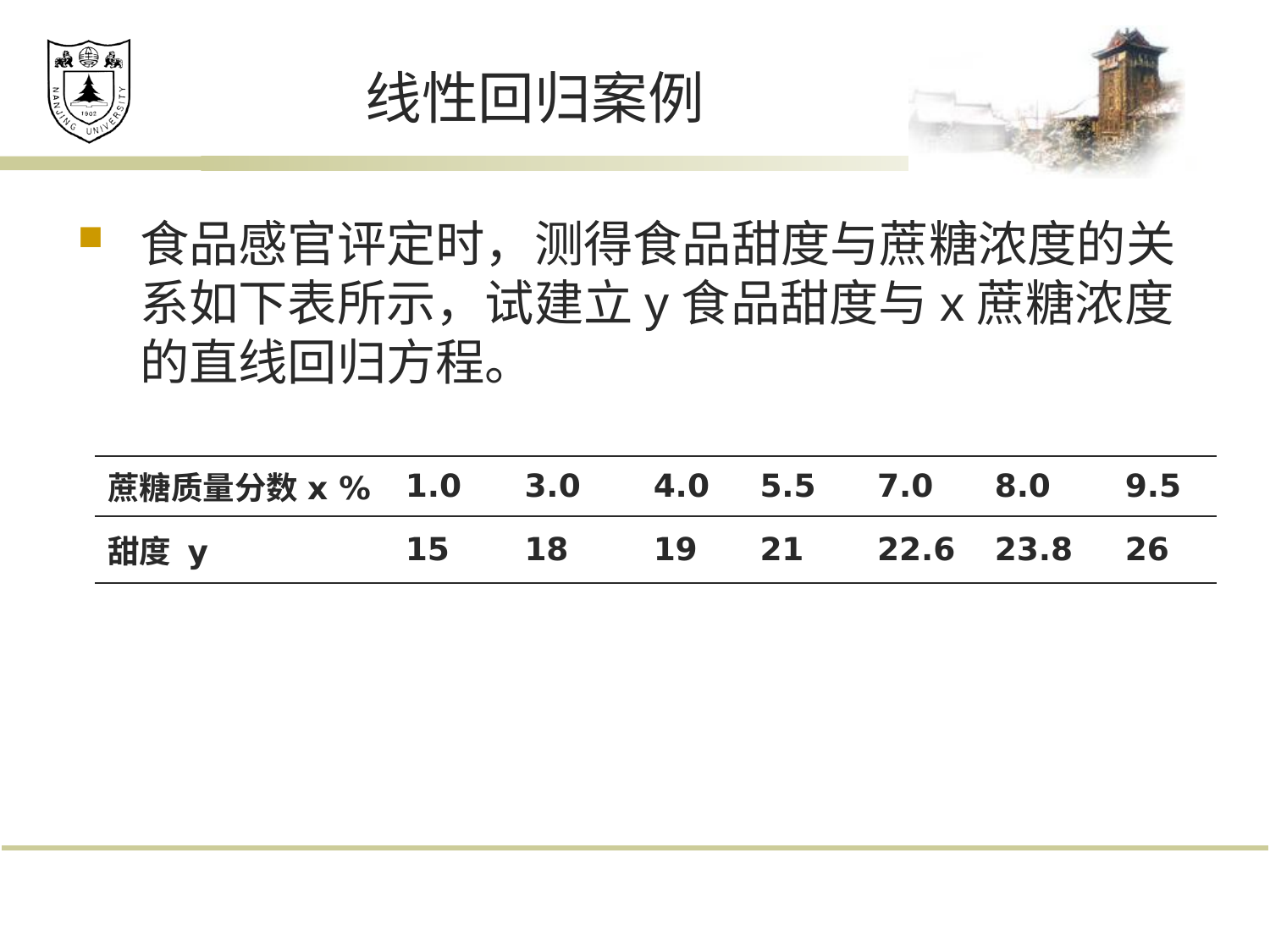

# 线性回归案例
食品感官评定时，测得食品甜度与蔗糖浓度的关系如下表所示，试建立y食品甜度与x蔗糖浓度的直线回归方程。

| 蔗糖质量分数x % | 1.0 | 3.0 | 4.0 | 5.5 | 7.0 | 8.0 | 9.5 |
| --- | --- | --- | --- | --- | --- | --- | --- |
| 甜度 y | 15 | 18 | 19 | 21 | 22.6 | 23.8 | 26 |